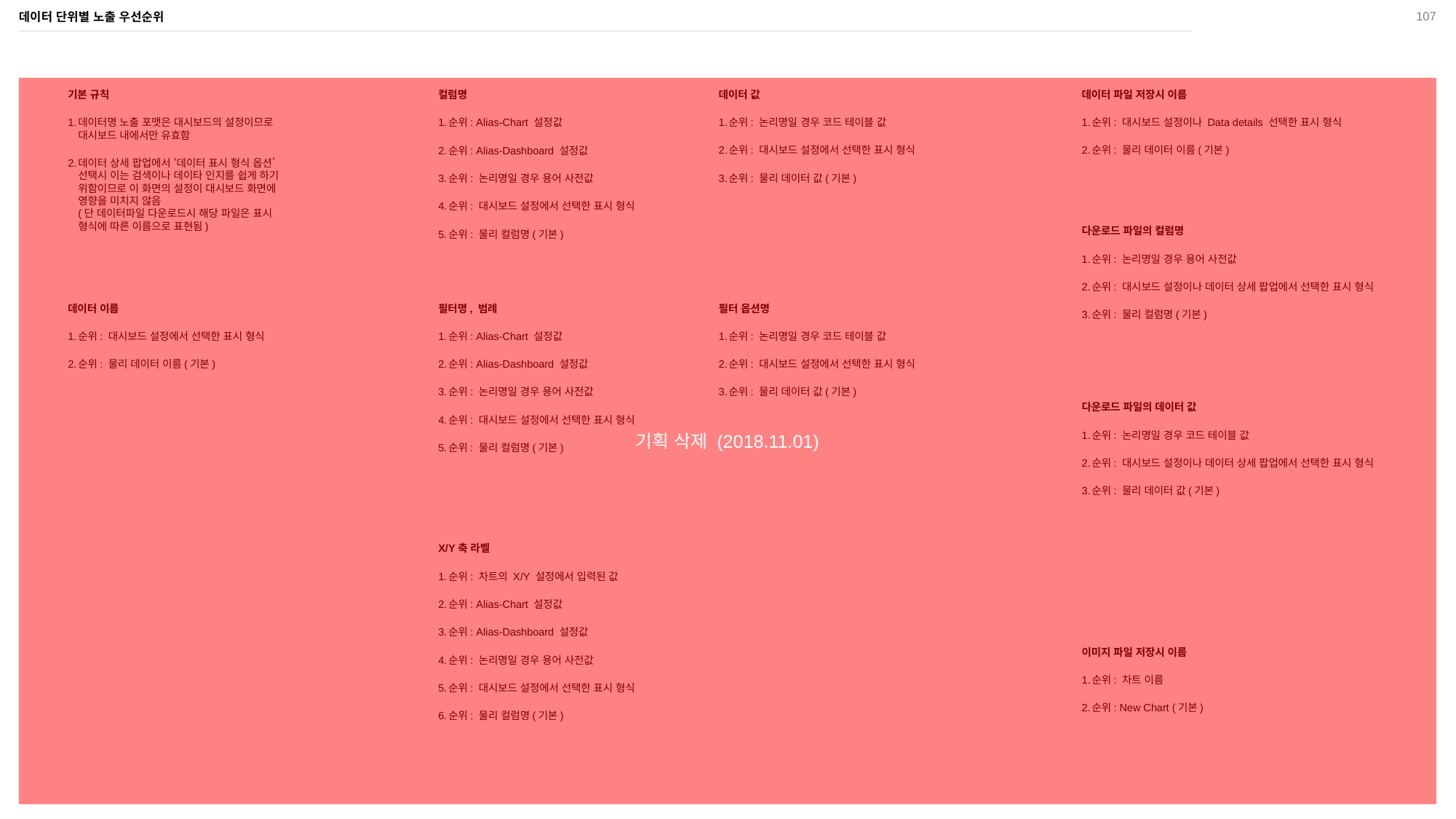

107
# 데이터 단위별 노출 우선순위

기획 삭제 (2018.11.01)
기본 규칙
데이터명 노출 포맷은 대시보드의 설정이므로 대시보드 내에서만 유효함
데이터 상세 팝업에서 ‘데이터 표시 형식 옵션’ 선택시 이는 검색이나 데이타 인지를 쉽게 하기 위함이므로 이 화면의 설정이 대시보드 화면에 영향을 미치지 않음
(단 데이터파일 다운로드시 해당 파일은 표시 형식에 따른 이름으로 표현됨)

컬럼명
순위: Alias-Chart 설정값
순위: Alias-Dashboard 설정값
순위: 논리명일 경우 용어 사전값
순위: 대시보드 설정에서 선택한 표시 형식
순위: 물리 컬럼명(기본)
데이터 값
순위: 논리명일 경우 코드 테이블 값
순위: 대시보드 설정에서 선택한 표시 형식
순위: 물리 데이터 값(기본)
데이터 파일 저장시 이름
순위: 대시보드 설정이나 Data details 선택한 표시 형식
순위: 물리 데이터 이름(기본)
다운로드 파일의 컬럼명
순위: 논리명일 경우 용어 사전값
순위: 대시보드 설정이나 데이터 상세 팝업에서 선택한 표시 형식
순위: 물리 컬럼명(기본)
데이터 이름
순위: 대시보드 설정에서 선택한 표시 형식
순위: 물리 데이터 이름(기본)
필터명, 범례
순위: Alias-Chart 설정값
순위: Alias-Dashboard 설정값
순위: 논리명일 경우 용어 사전값
순위: 대시보드 설정에서 선택한 표시 형식
순위: 물리 컬럼명(기본)
필터 옵션명
순위: 논리명일 경우 코드 테이블 값
순위: 대시보드 설정에서 선택한 표시 형식
순위: 물리 데이터 값(기본)
다운로드 파일의 데이터 값
순위: 논리명일 경우 코드 테이블 값
순위: 대시보드 설정이나 데이터 상세 팝업에서 선택한 표시 형식
순위: 물리 데이터 값(기본)
X/Y축 라벨
순위: 차트의 X/Y 설정에서 입력된 값
순위: Alias-Chart 설정값
순위: Alias-Dashboard 설정값
순위: 논리명일 경우 용어 사전값
순위: 대시보드 설정에서 선택한 표시 형식
순위: 물리 컬럼명(기본)
이미지 파일 저장시 이름
순위: 차트 이름
순위: New Chart (기본)